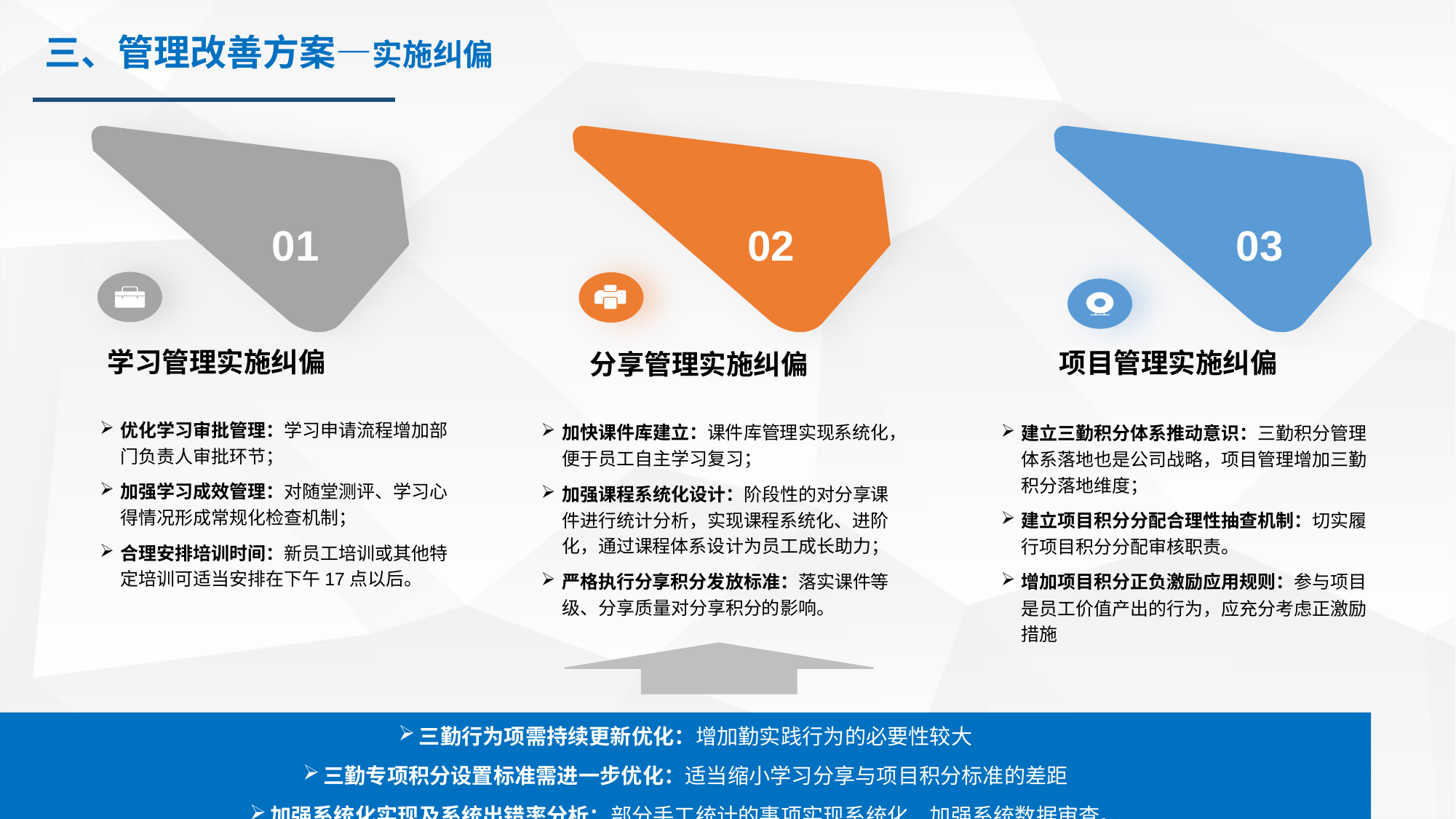

三、管理改善方案—实施纠偏

01

学习管理实施纠偏

02

分享管理实施纠偏

03

项目管理实施纠偏
优化学习审批管理：学习申请流程增加部门负责人审批环节；
加强学习成效管理：对随堂测评、学习心得情况形成常规化检查机制；
合理安排培训时间：新员工培训或其他特定培训可适当安排在下午17点以后。
加快课件库建立：课件库管理实现系统化，便于员工自主学习复习；
加强课程系统化设计：阶段性的对分享课件进行统计分析，实现课程系统化、进阶化，通过课程体系设计为员工成长助力；
严格执行分享积分发放标准：落实课件等级、分享质量对分享积分的影响。
建立三勤积分体系推动意识：三勤积分管理体系落地也是公司战略，项目管理增加三勤积分落地维度；
建立项目积分分配合理性抽查机制：切实履行项目积分分配审核职责。
增加项目积分正负激励应用规则：参与项目是员工价值产出的行为，应充分考虑正激励措施

三勤行为项需持续更新优化：增加勤实践行为的必要性较大
三勤专项积分设置标准需进一步优化：适当缩小学习分享与项目积分标准的差距
加强系统化实现及系统出错率分析：部分手工统计的事项实现系统化、加强系统数据审查。